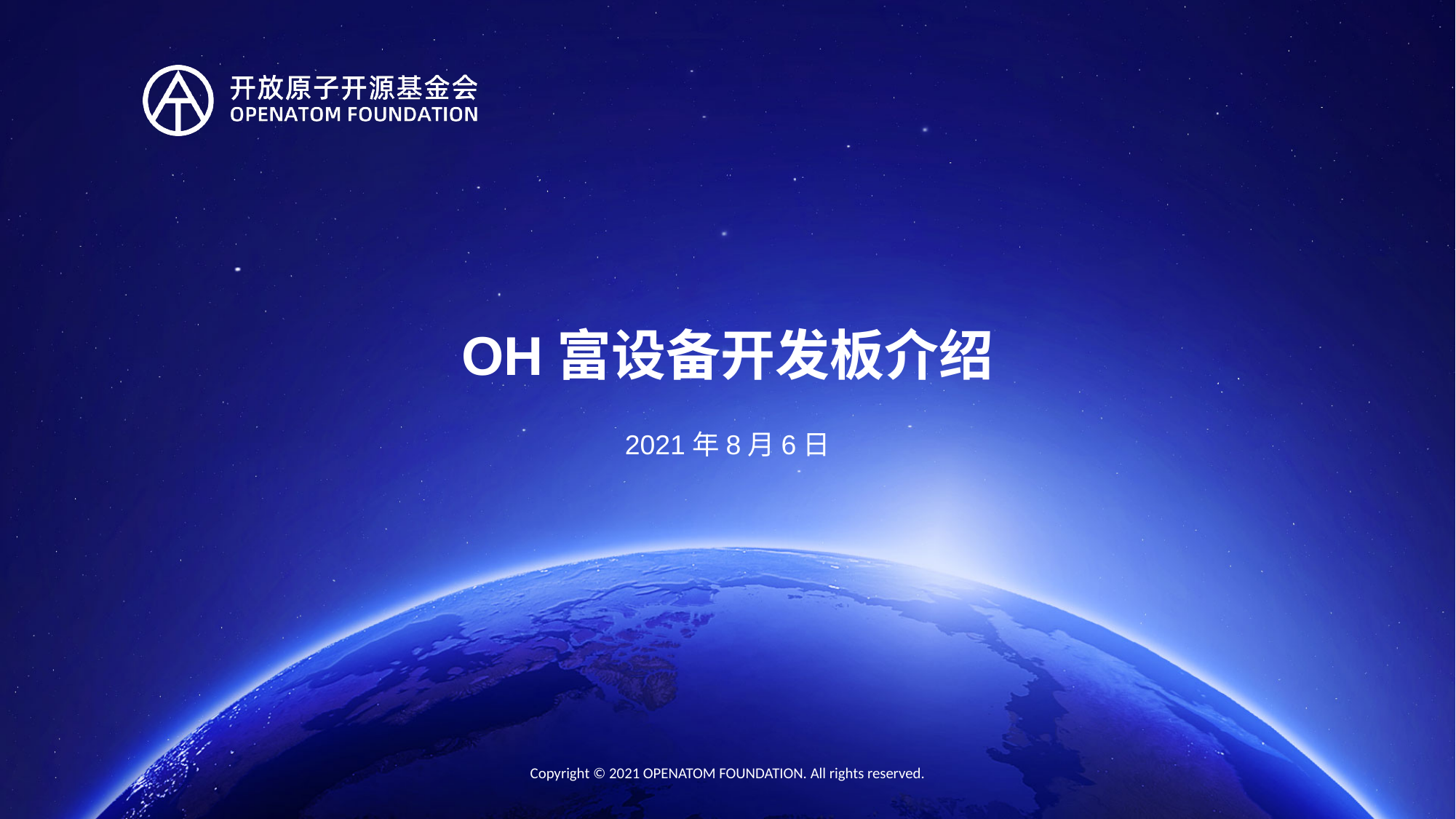

OH富设备开发板介绍
2021年8月6日
Copyright © 2021 OPENATOM FOUNDATION. All rights reserved.